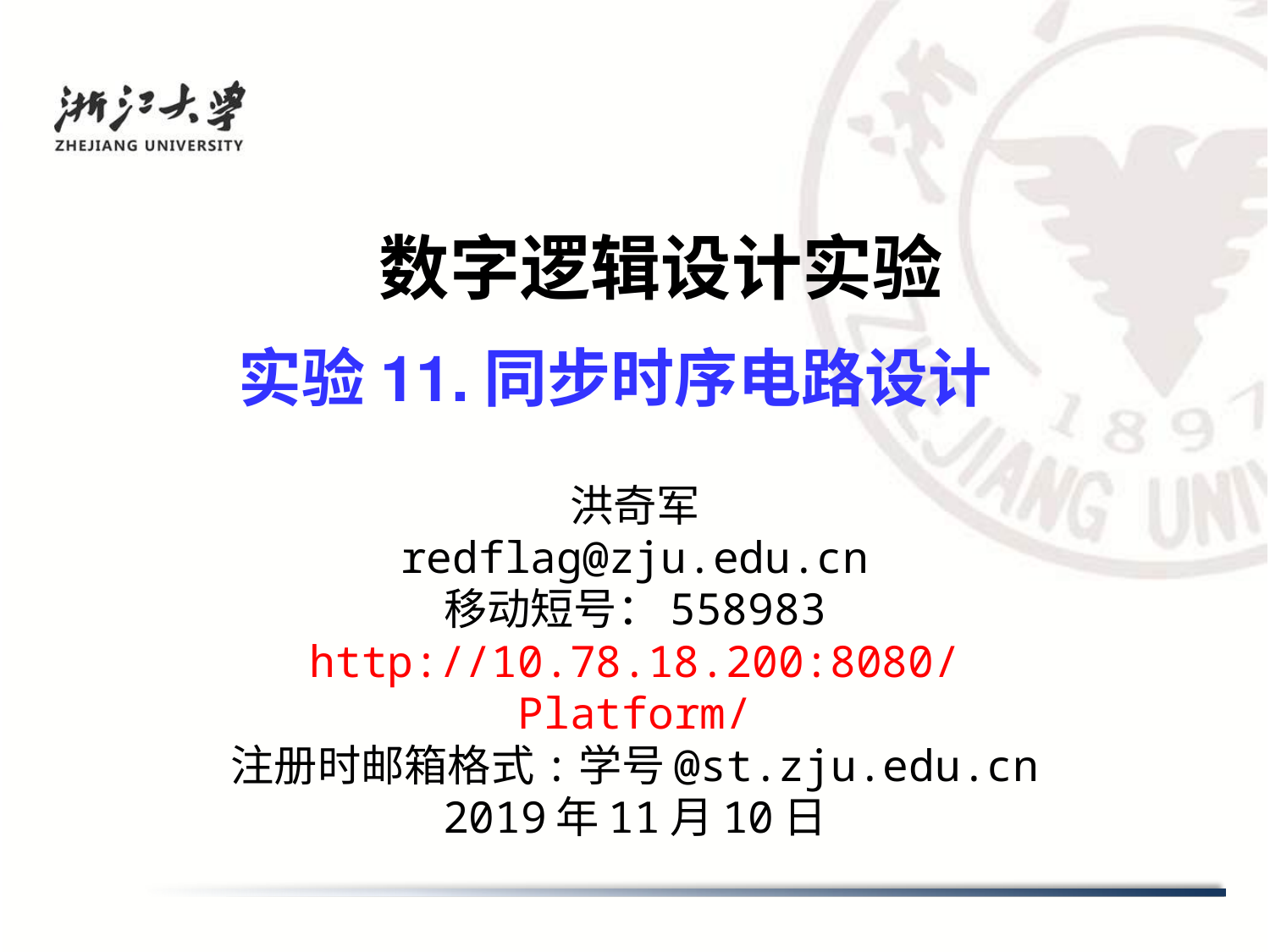

# 数字逻辑设计实验
实验11.同步时序电路设计
洪奇军
redflag@zju.edu.cn
移动短号：558983
http://10.78.18.200:8080/Platform/
注册时邮箱格式:学号@st.zju.edu.cn
2019年11月10日